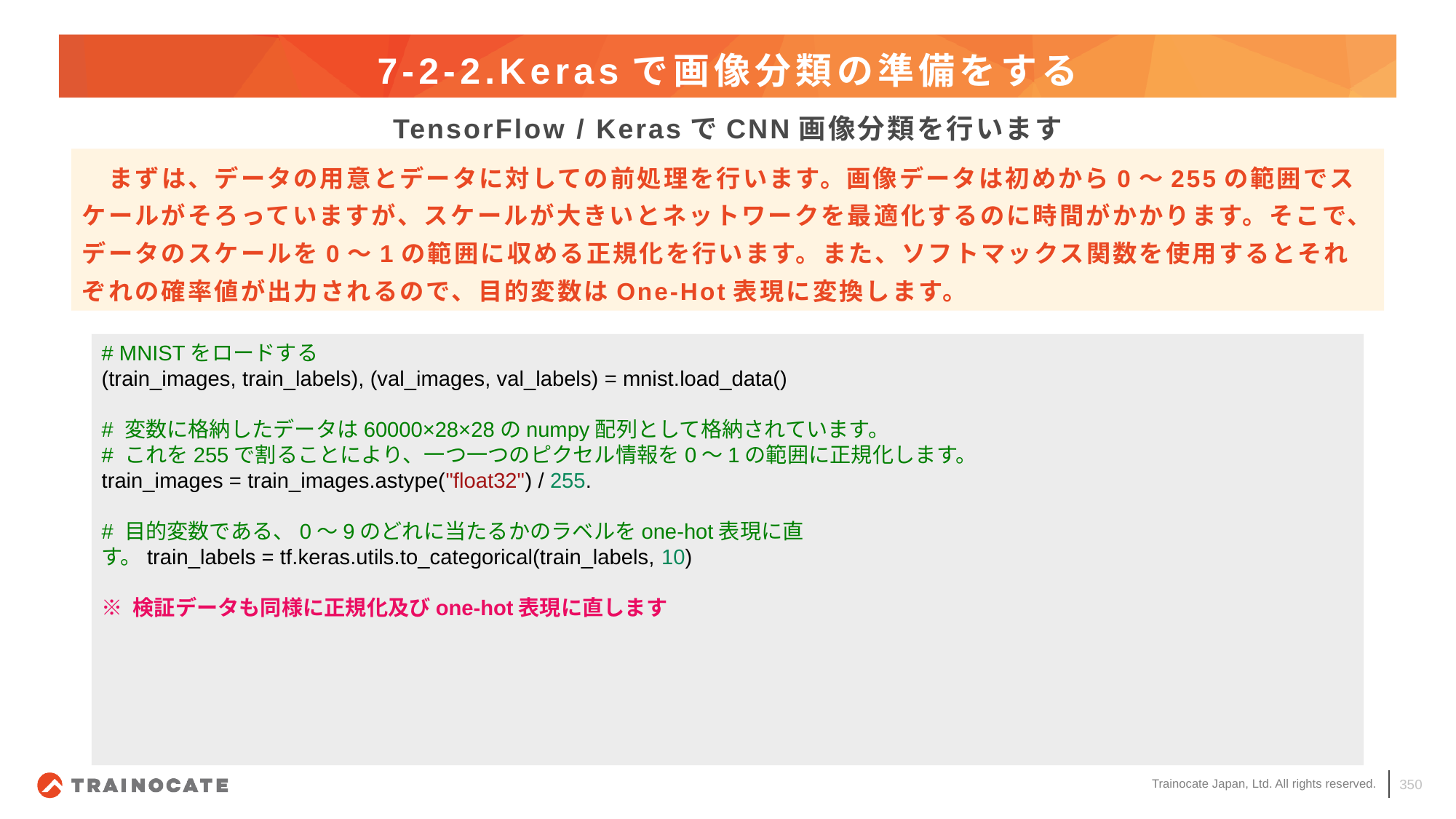

# 7-2-2.Kerasで画像分類の準備をする
TensorFlow / KerasでCNN画像分類を行います
　まずは、データの用意とデータに対しての前処理を行います。画像データは初めから0～255の範囲でスケールがそろっていますが、スケールが大きいとネットワークを最適化するのに時間がかかります。そこで、データのスケールを0～1の範囲に収める正規化を行います。また、ソフトマックス関数を使用するとそれぞれの確率値が出力されるので、目的変数はOne-Hot表現に変換します。
# MNISTをロードする
(train_images, train_labels), (val_images, val_labels) = mnist.load_data()
# 変数に格納したデータは60000×28×28のnumpy配列として格納されています。
# これを255で割ることにより、一つ一つのピクセル情報を0～1の範囲に正規化します。
train_images = train_images.astype("float32") / 255.
# 目的変数である、0～9のどれに当たるかのラベルをone-hot表現に直す。train_labels = tf.keras.utils.to_categorical(train_labels, 10)

※ 検証データも同様に正規化及びone-hot表現に直します
350